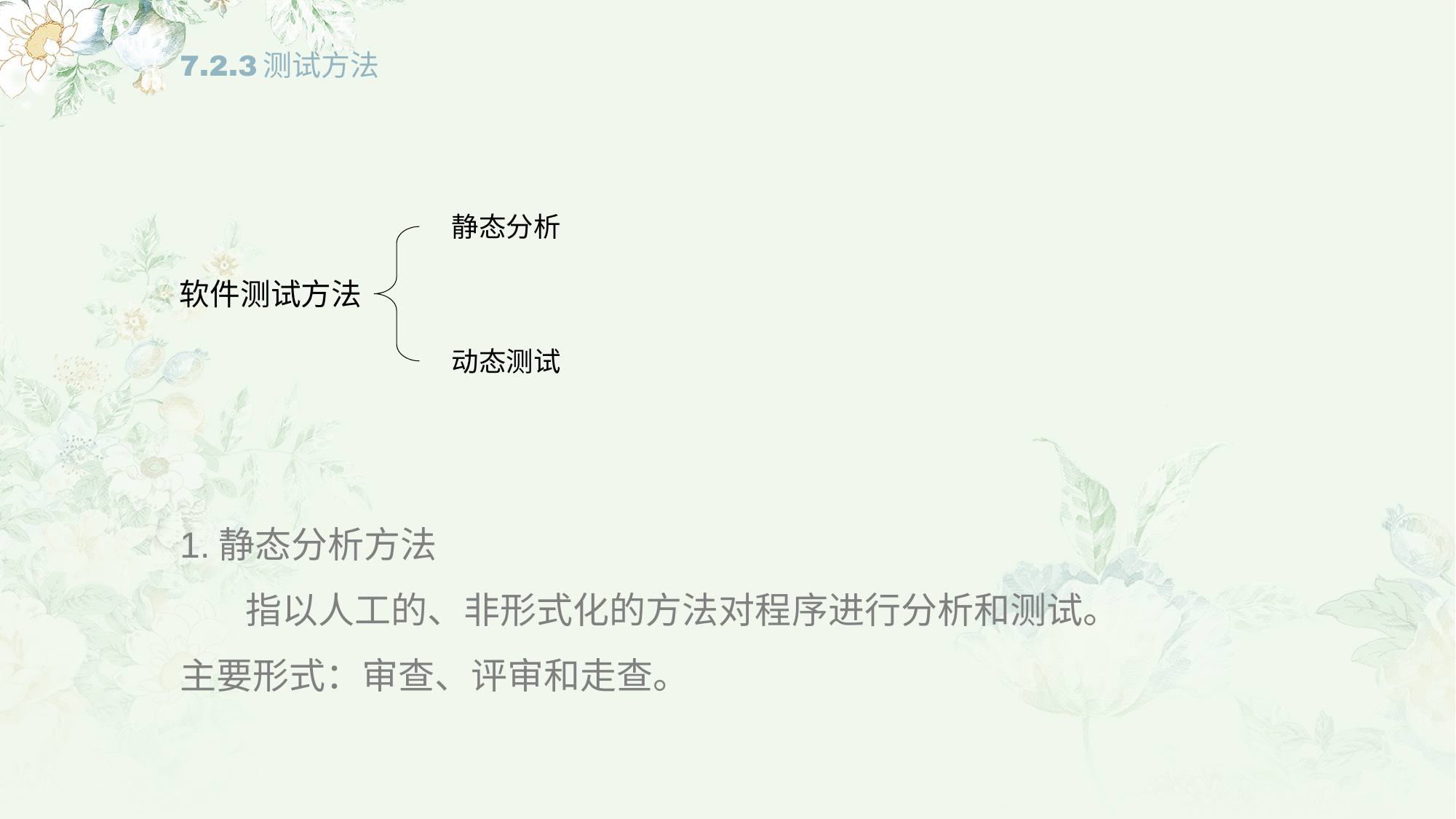

# 7.2.3测试方法
静态分析

软件测试方法
动态测试
1.静态分析方法
       指以人工的、非形式化的方法对程序进行分析和测试。
主要形式：审查、评审和走查。